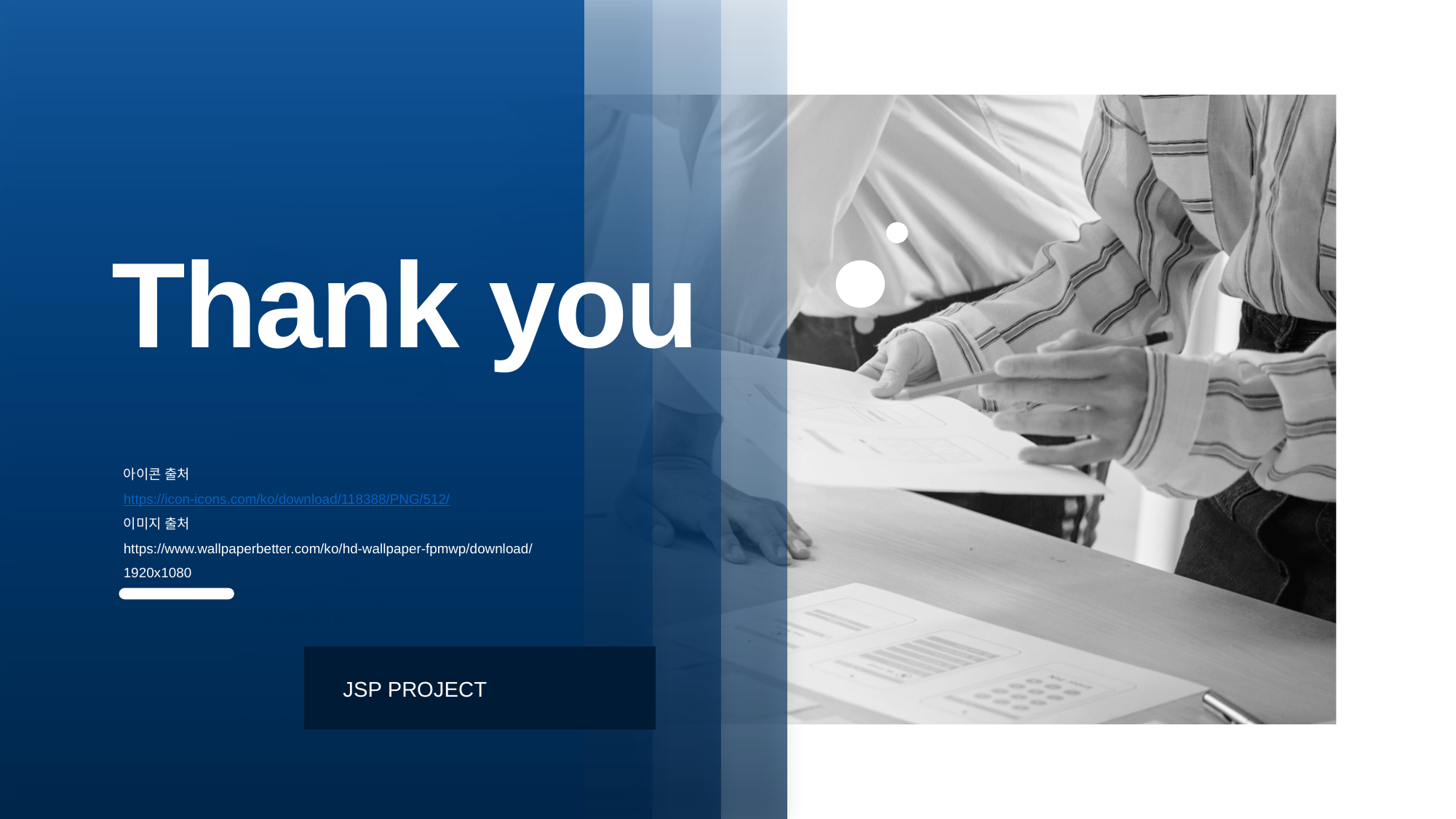

Thank you

아이콘 출처
https://icon-icons.com/ko/download/118388/PNG/512/
이미지 출처
https://www.wallpaperbetter.com/ko/hd-wallpaper-fpmwp/download/1920x1080

JSP PROJECT